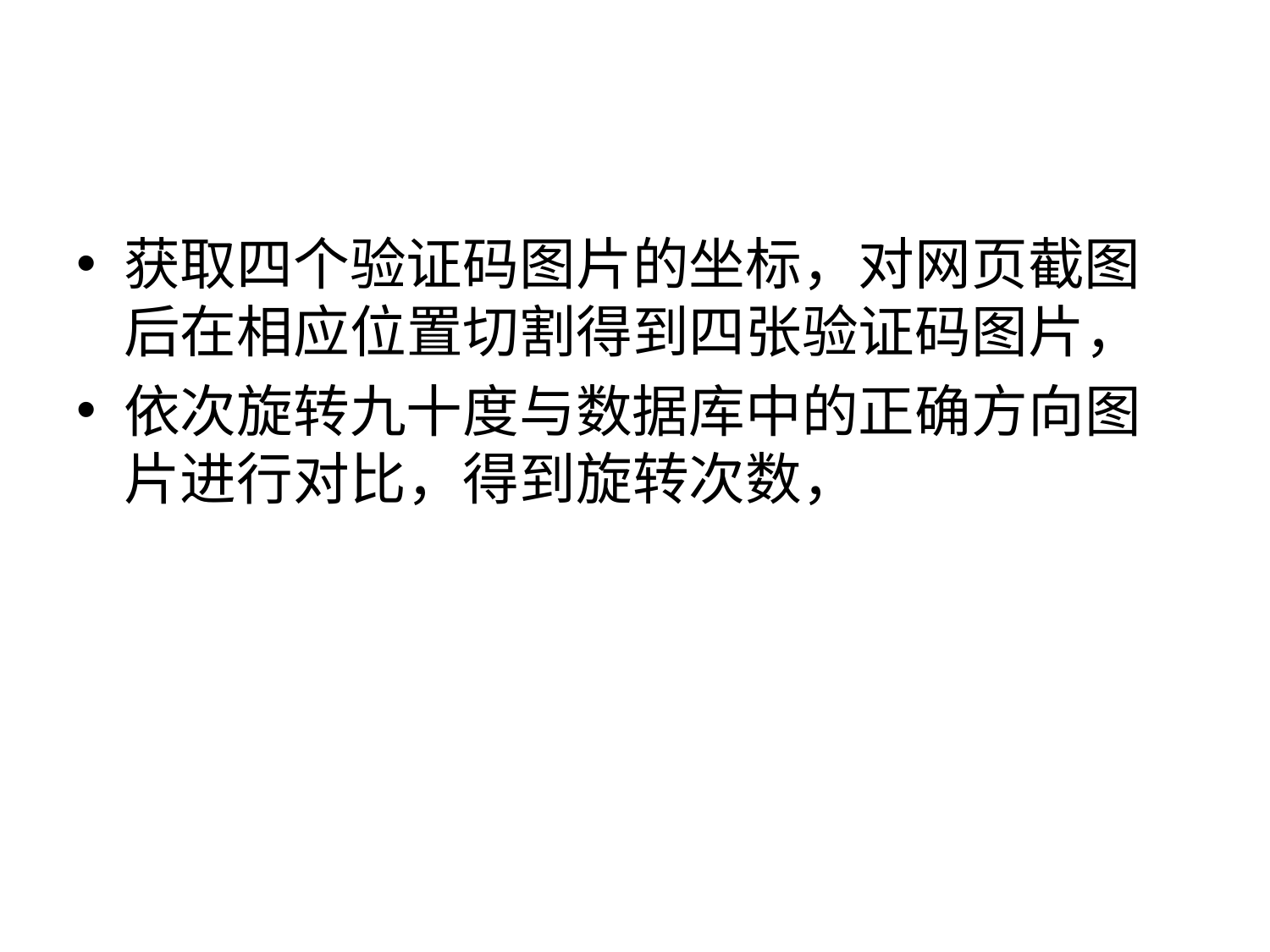

#
获取四个验证码图片的坐标，对网页截图后在相应位置切割得到四张验证码图片，
依次旋转九十度与数据库中的正确方向图片进行对比，得到旋转次数，